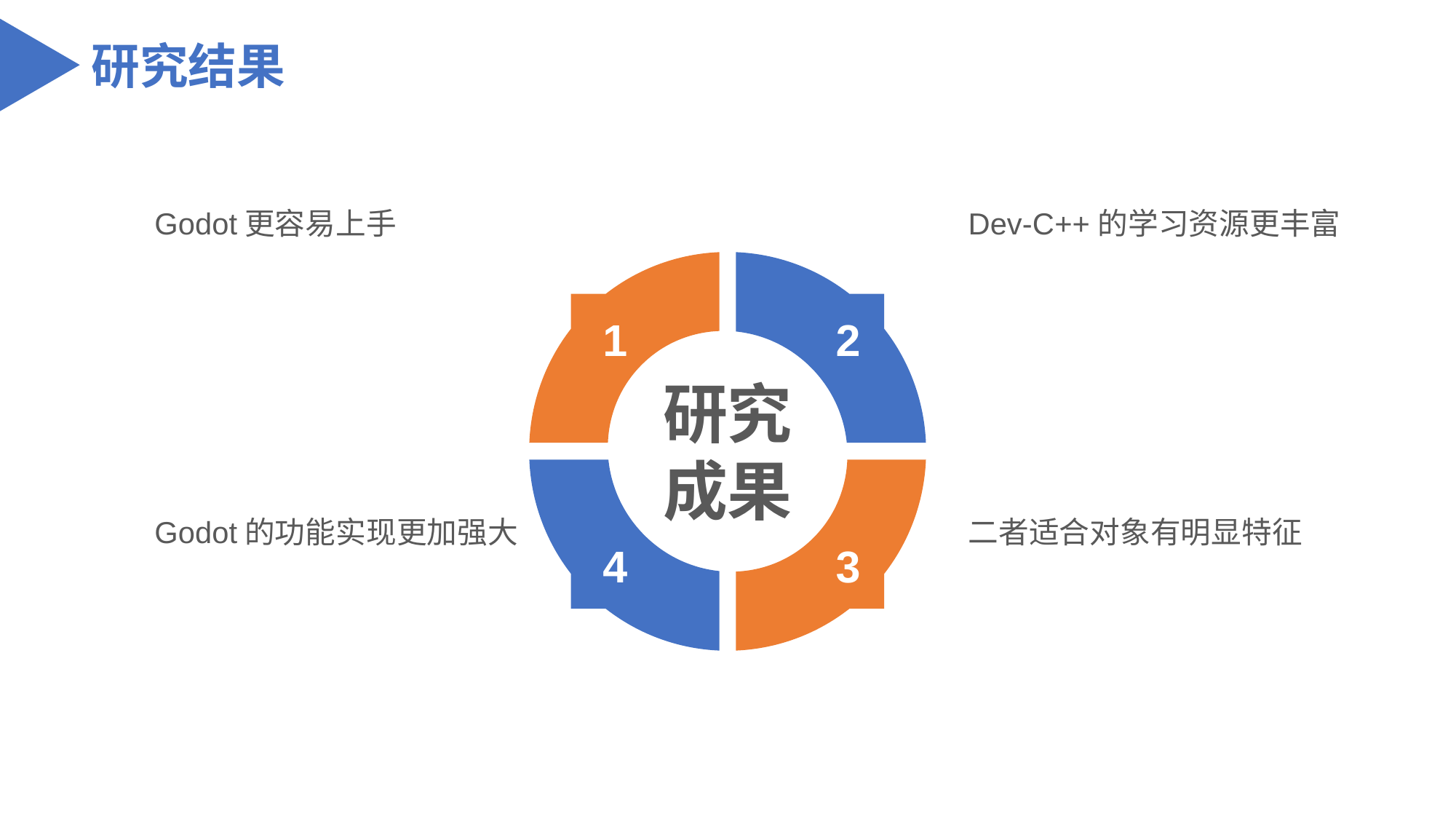

研究结果
Godot更容易上手
Dev-C++的学习资源更丰富

1
2

4
3
研究成果
Godot的功能实现更加强大
二者适合对象有明显特征